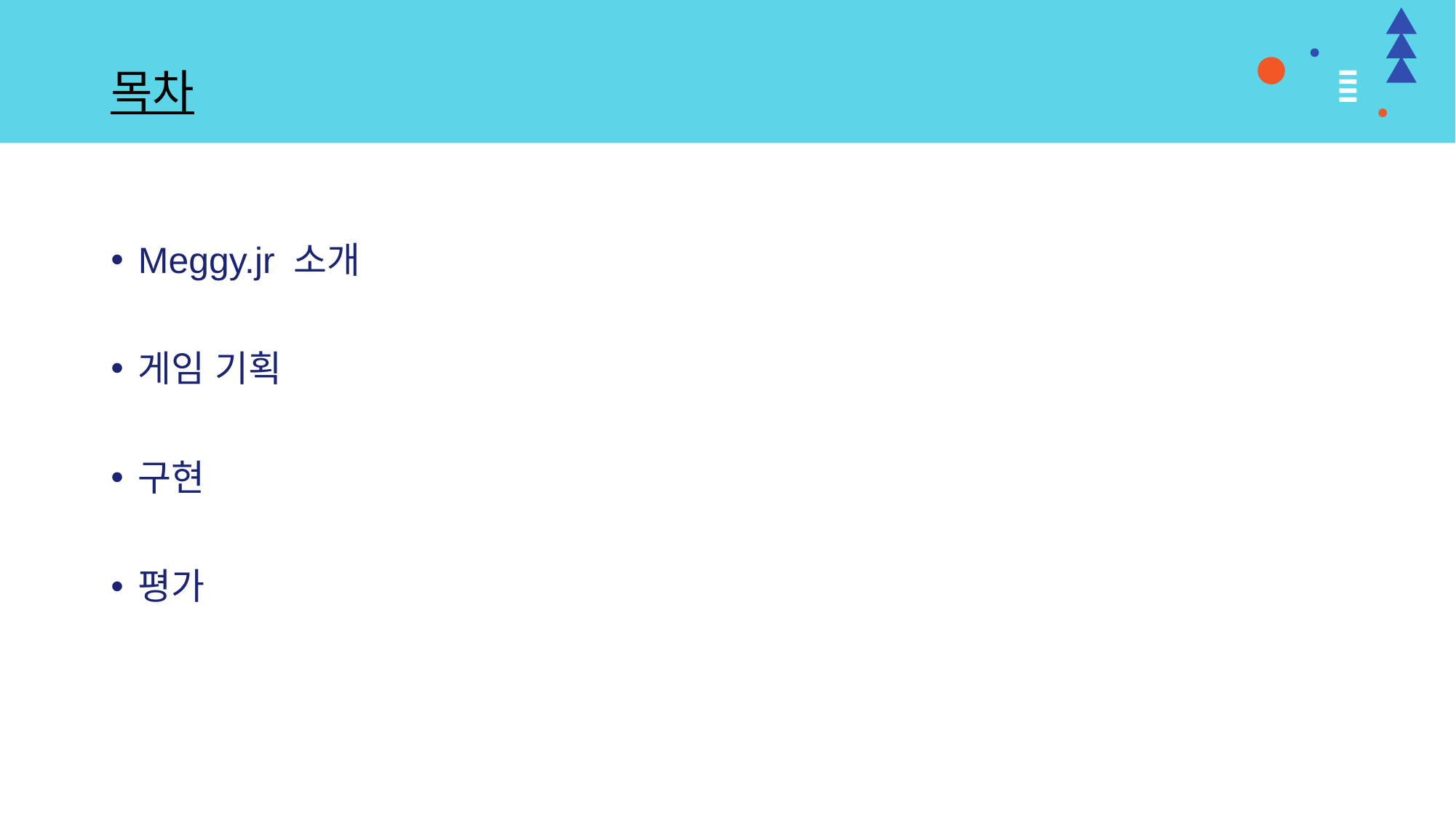

# 목차

Meggy.jr 소개

게임 기획

구현

평가